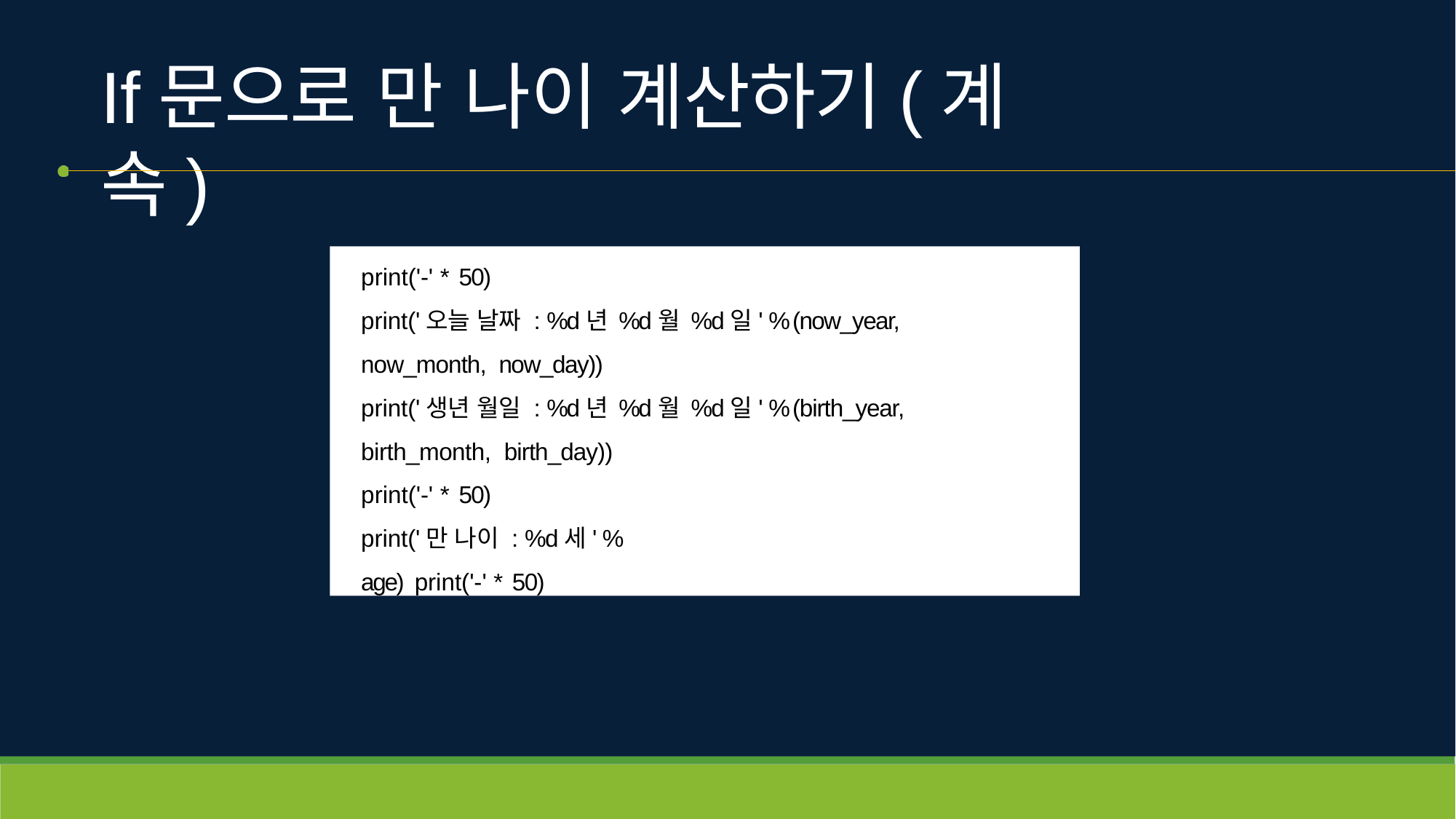

# If문으로 만 나이 계산하기(계속)

print('-' * 50)
print('오늘 날짜 : %d년 %d월 %d일' % (now_year, now_month,  now_day))
print('생년 월일 : %d년 %d월 %d일' % (birth_year, birth_month,  birth_day))
print('-' * 50)
print('만 나이 : %d세' % age)  print('-' * 50)